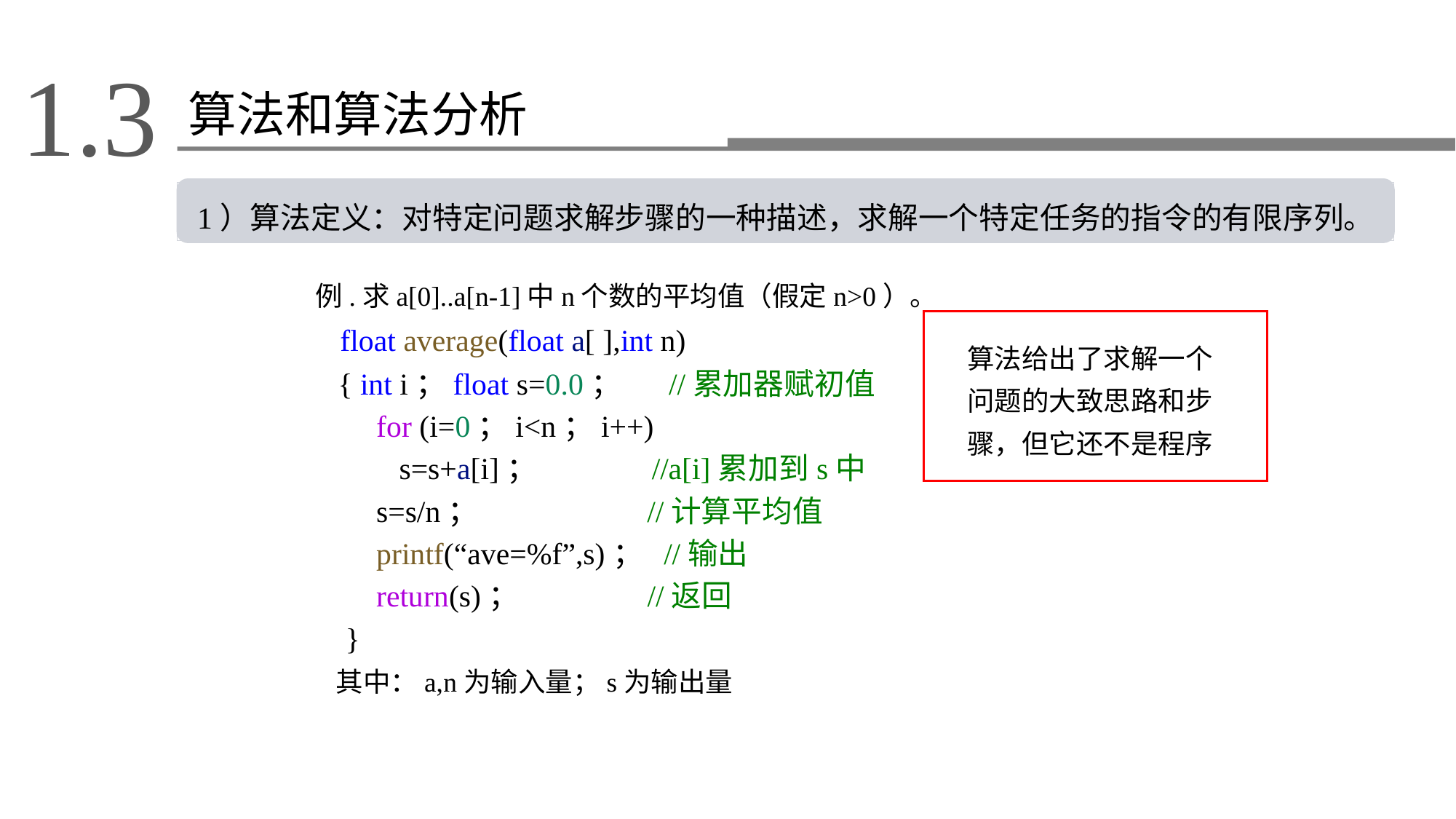

1.3
算法和算法分析

1）算法定义：对特定问题求解步骤的一种描述，求解一个特定任务的指令的有限序列。
例.求a[0]..a[n-1]中n个数的平均值（假定n>0）。
   float average(float a[ ],int n)
   { int i；float s=0.0；      //累加器赋初值
        for (i=0；i<n；i++)
           s=s+a[i]；                //a[i]累加到s中
        s=s/n；                        //计算平均值
        printf(“ave=%f”,s)；  //输出
        return(s)；                  //返回
    }
  其中：a,n为输入量；s为输出量

算法给出了求解一个问题的大致思路和步骤，但它还不是程序